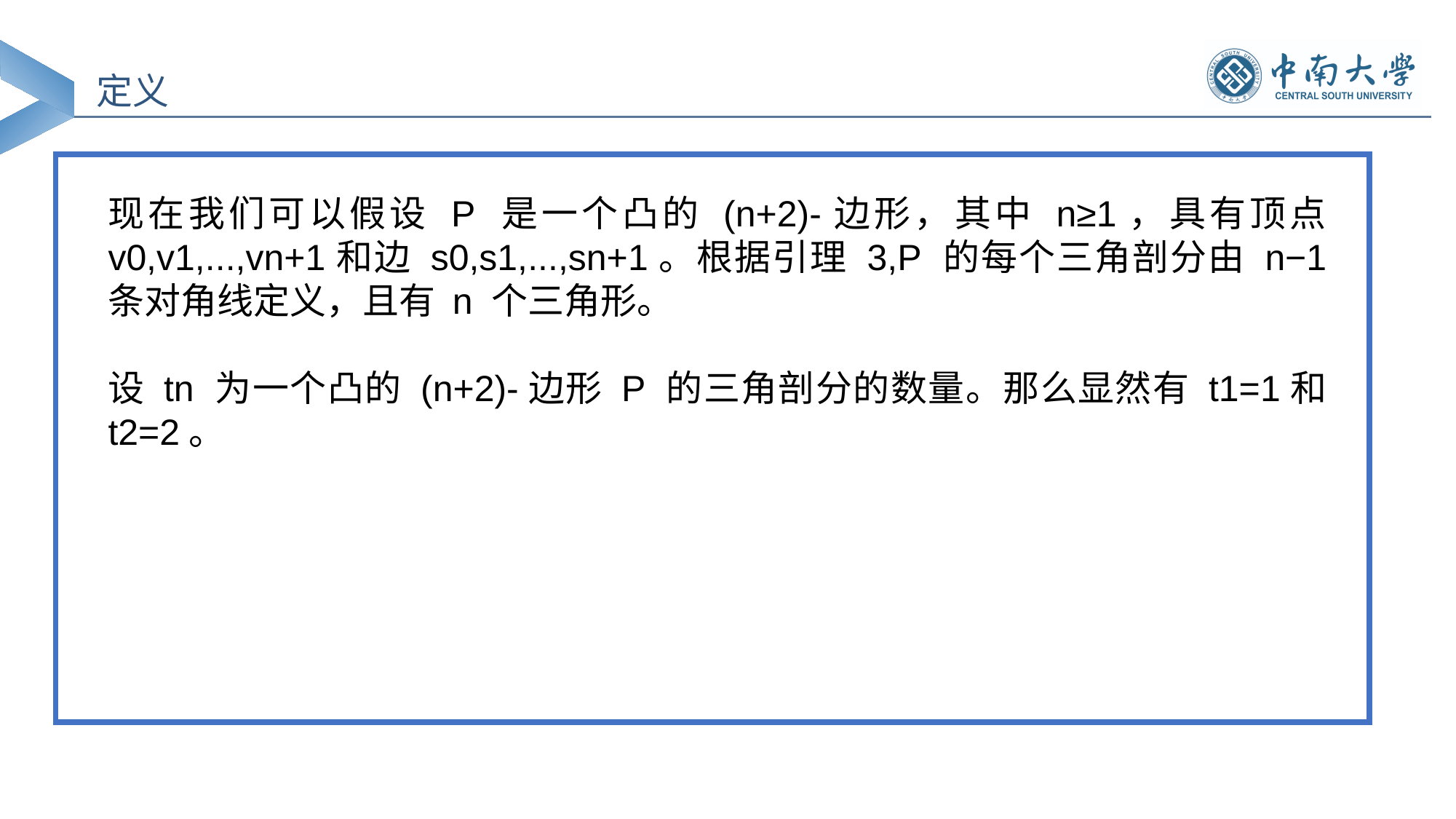

定义

现在我们可以假设 P 是一个凸的 (n+2)-边形，其中 n≥1，具有顶点 v0,v1,...,vn+1和边 s0,s1,...,sn+1。根据引理 3,P 的每个三角剖分由 n−1 条对角线定义，且有 n 个三角形。

设 tn 为一个凸的 (n+2)-边形 P 的三角剖分的数量。那么显然有 t1=1和 t2=2。